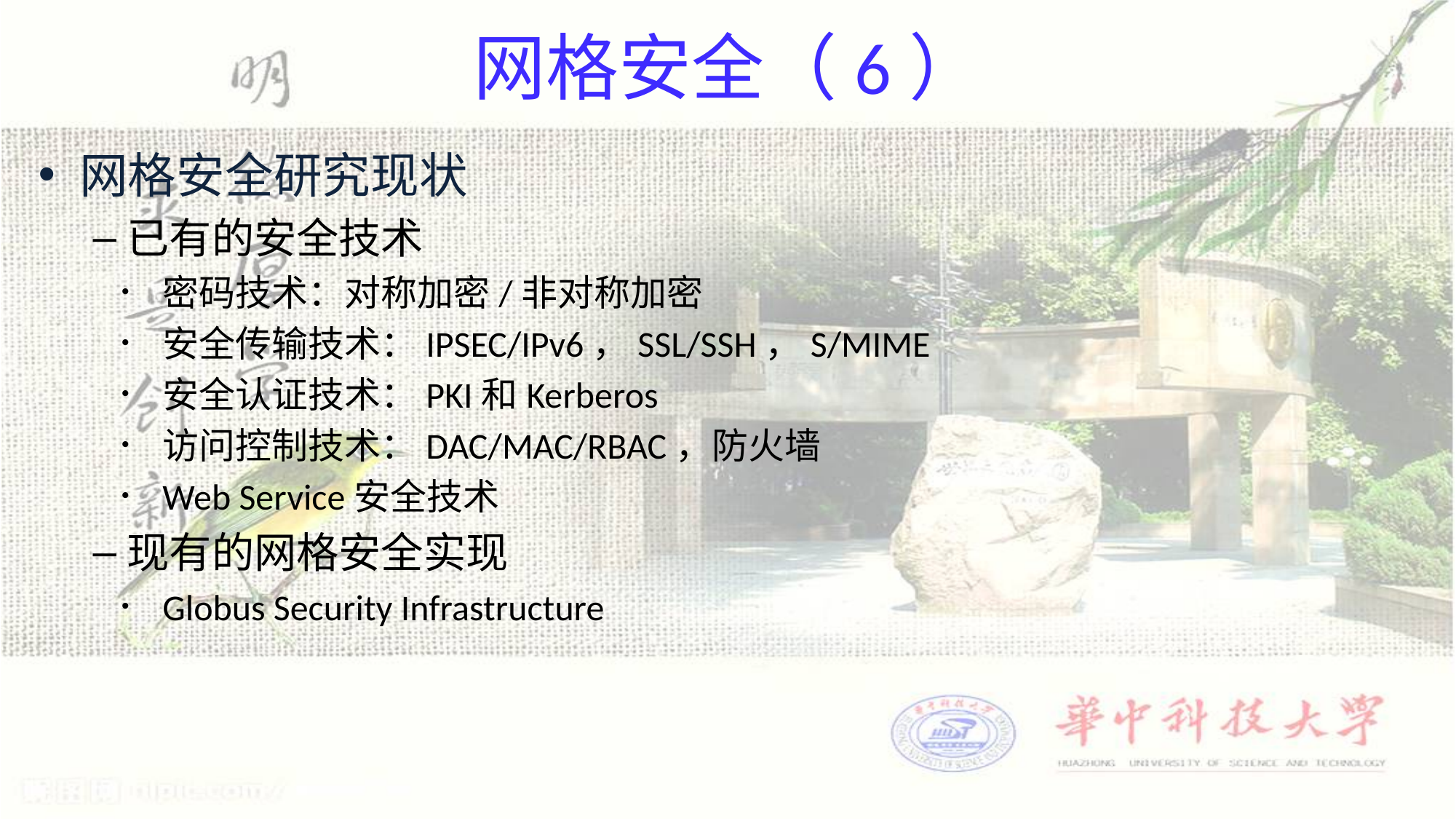

# 网格安全（6）
网格安全研究现状
已有的安全技术
密码技术：对称加密/非对称加密
安全传输技术：IPSEC/IPv6，SSL/SSH，S/MIME
安全认证技术：PKI和Kerberos
访问控制技术：DAC/MAC/RBAC，防火墙
Web Service安全技术
现有的网格安全实现
Globus Security Infrastructure